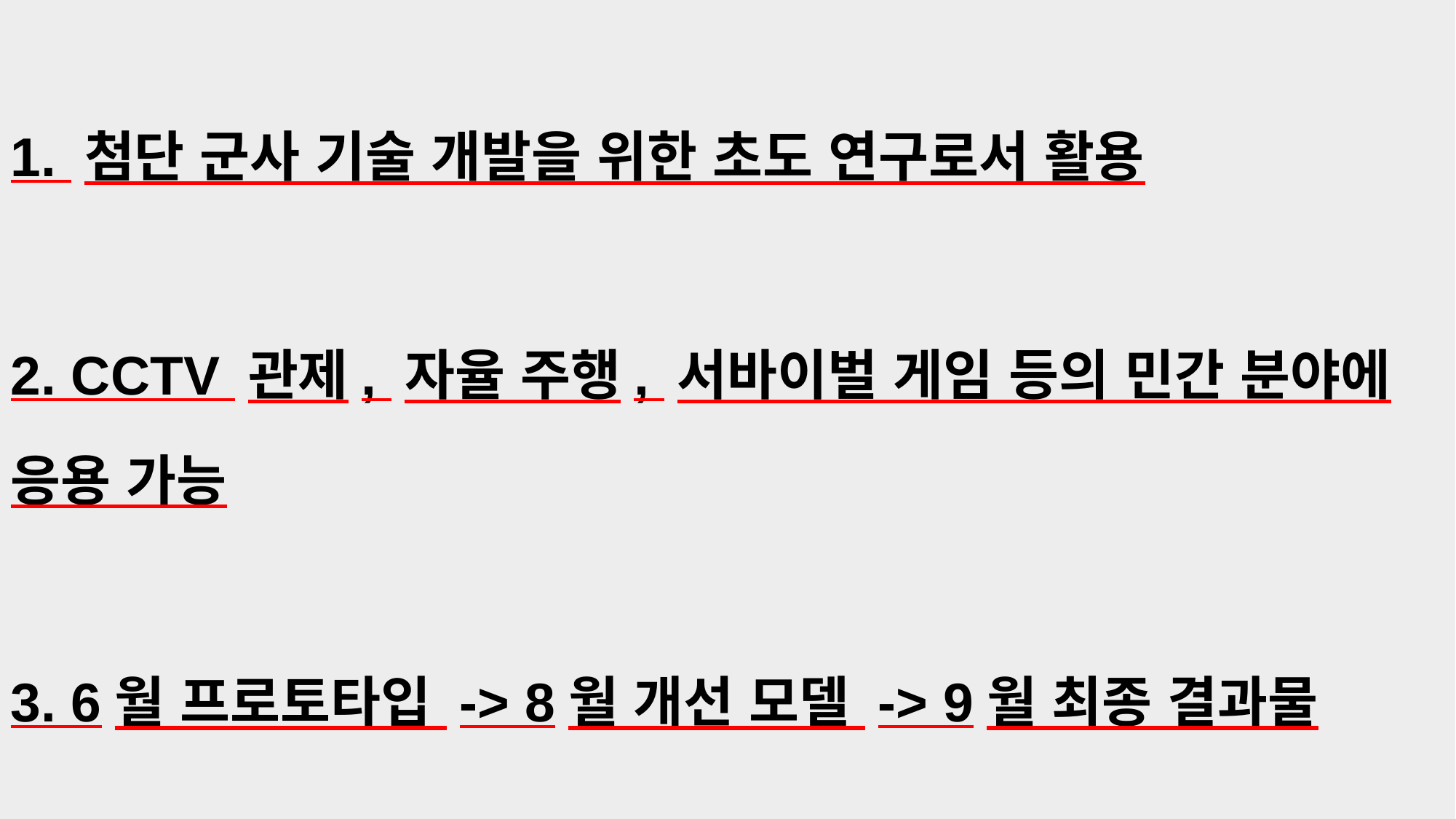

1. 첨단 군사 기술 개발을 위한 초도 연구로서 활용
2. CCTV 관제, 자율 주행, 서바이벌 게임 등의 민간 분야에 응용 가능
3. 6월 프로토타입 -> 8월 개선 모델 -> 9월 최종 결과물